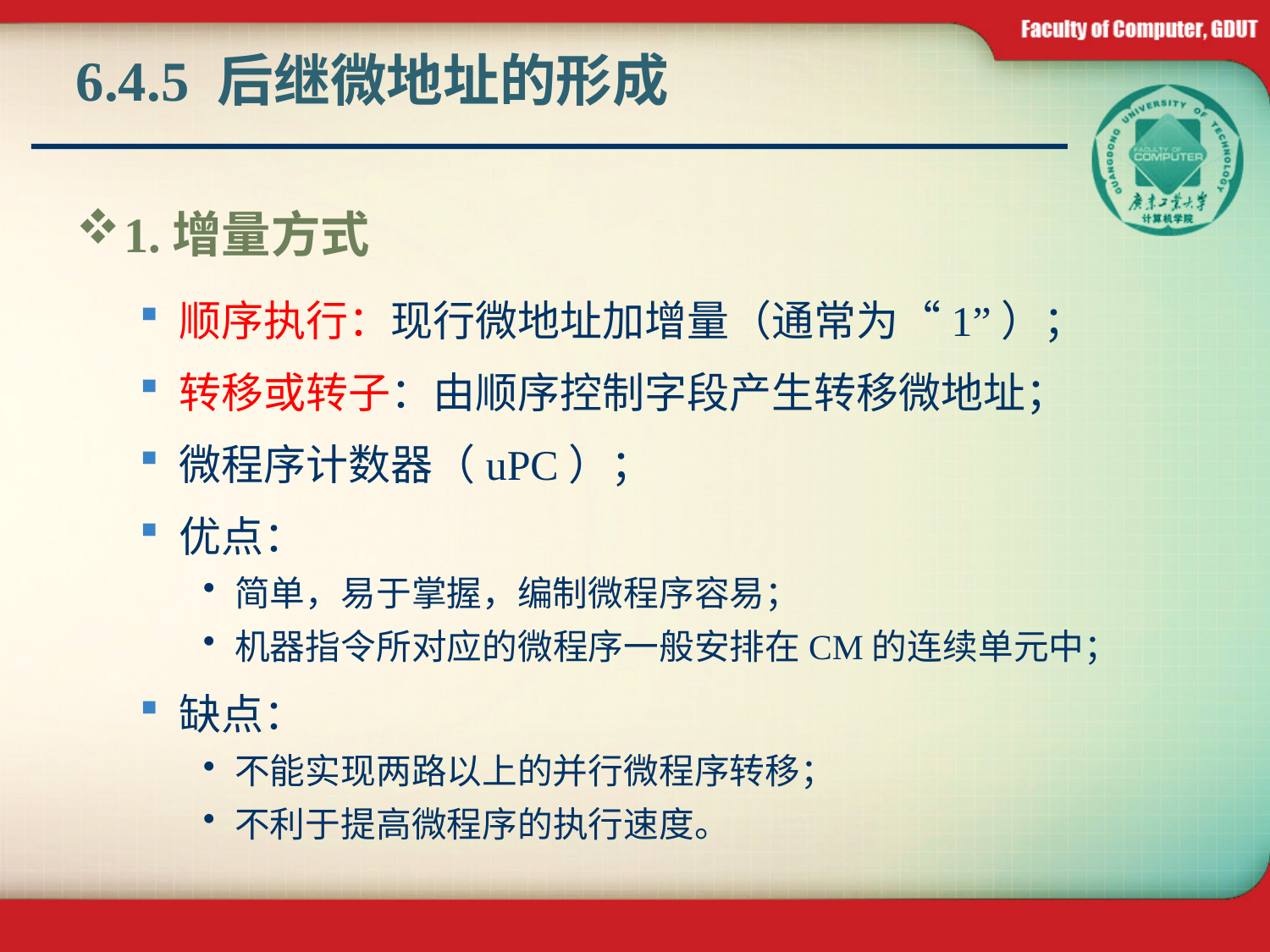

# 6.4.5 后继微地址的形成
1.增量方式
顺序执行：现行微地址加增量（通常为“1”）；
转移或转子：由顺序控制字段产生转移微地址；
微程序计数器（uPC）；
优点：
简单，易于掌握，编制微程序容易；
机器指令所对应的微程序一般安排在CM的连续单元中；
缺点：
不能实现两路以上的并行微程序转移；
不利于提高微程序的执行速度。